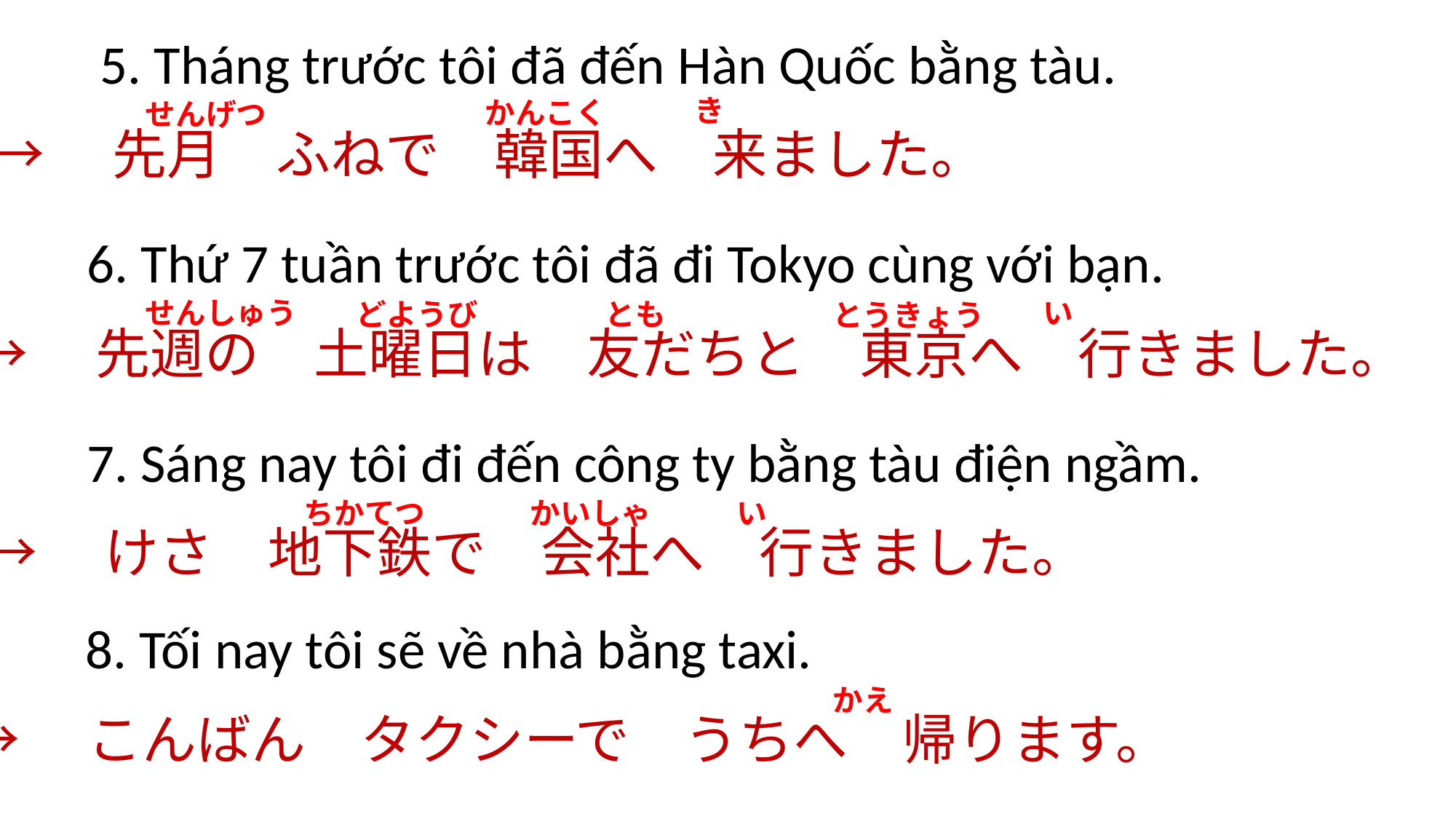

5. Tháng trước tôi đã đến Hàn Quốc bằng tàu.
き
かんこく
せんげつ
→　先月　ふねで　韓国へ　来ました。
6. Thứ 7 tuần trước tôi đã đi Tokyo cùng với bạn.
せんしゅう
い
どようび
とも
とうきょう
→　先週の　土曜日は　友だちと　東京へ　行きました。
7. Sáng nay tôi đi đến công ty bằng tàu điện ngầm.
ちかてつ
かいしゃ
い
→　けさ　地下鉄で　会社へ　行きました。
8. Tối nay tôi sẽ về nhà bằng taxi.
かえ
→　こんばん　タクシーで　うちへ　帰ります。